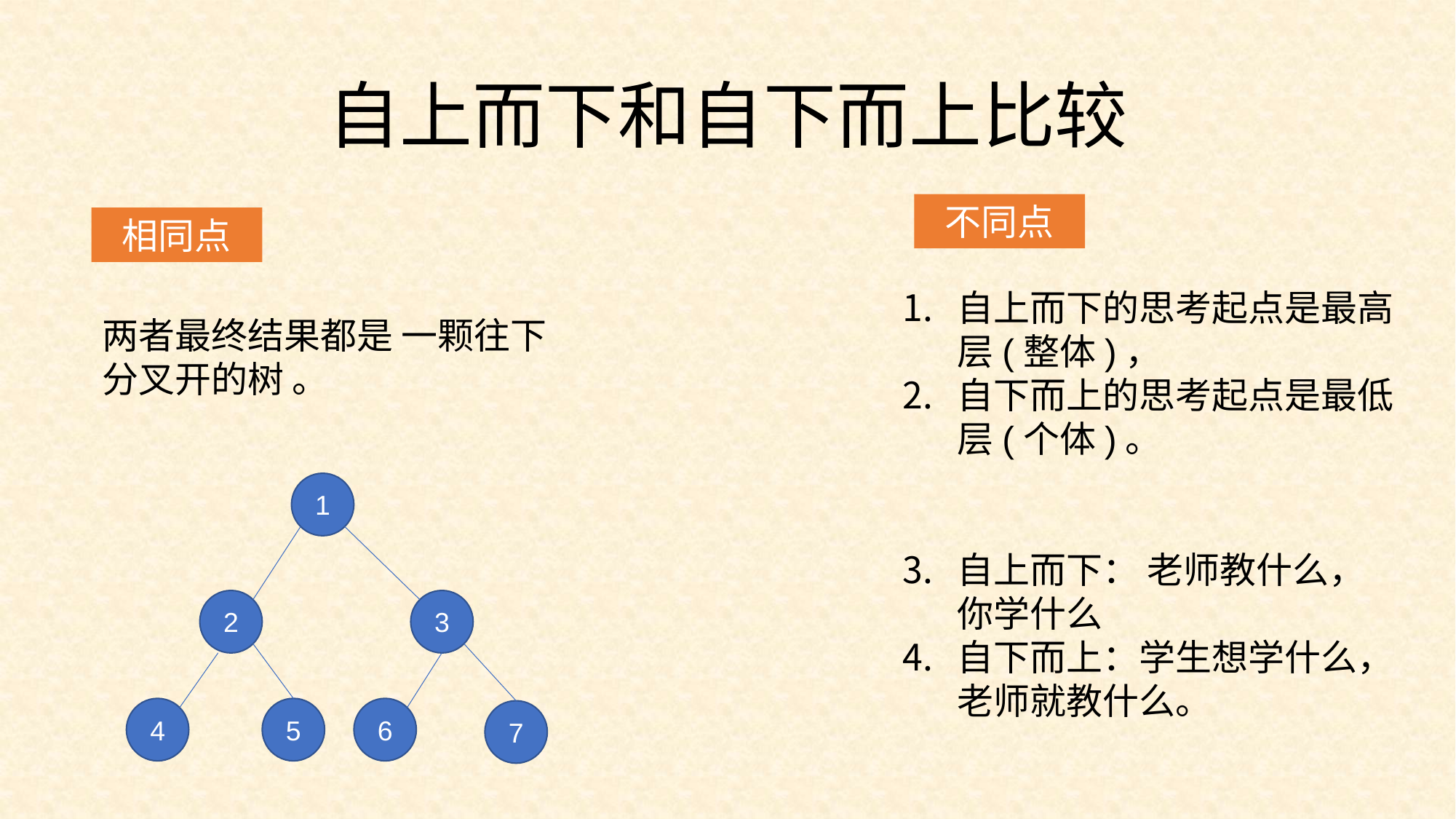

自上而下和自下而上比较
不同点
相同点
自上而下的思考起点是最高层(整体)，
自下而上的思考起点是最低层(个体)。

自上而下： 老师教什么，你学什么
自下而上：学生想学什么，老师就教什么。
两者最终结果都是 一颗往下分叉开的树 。
1
2
3
4
5
6
7